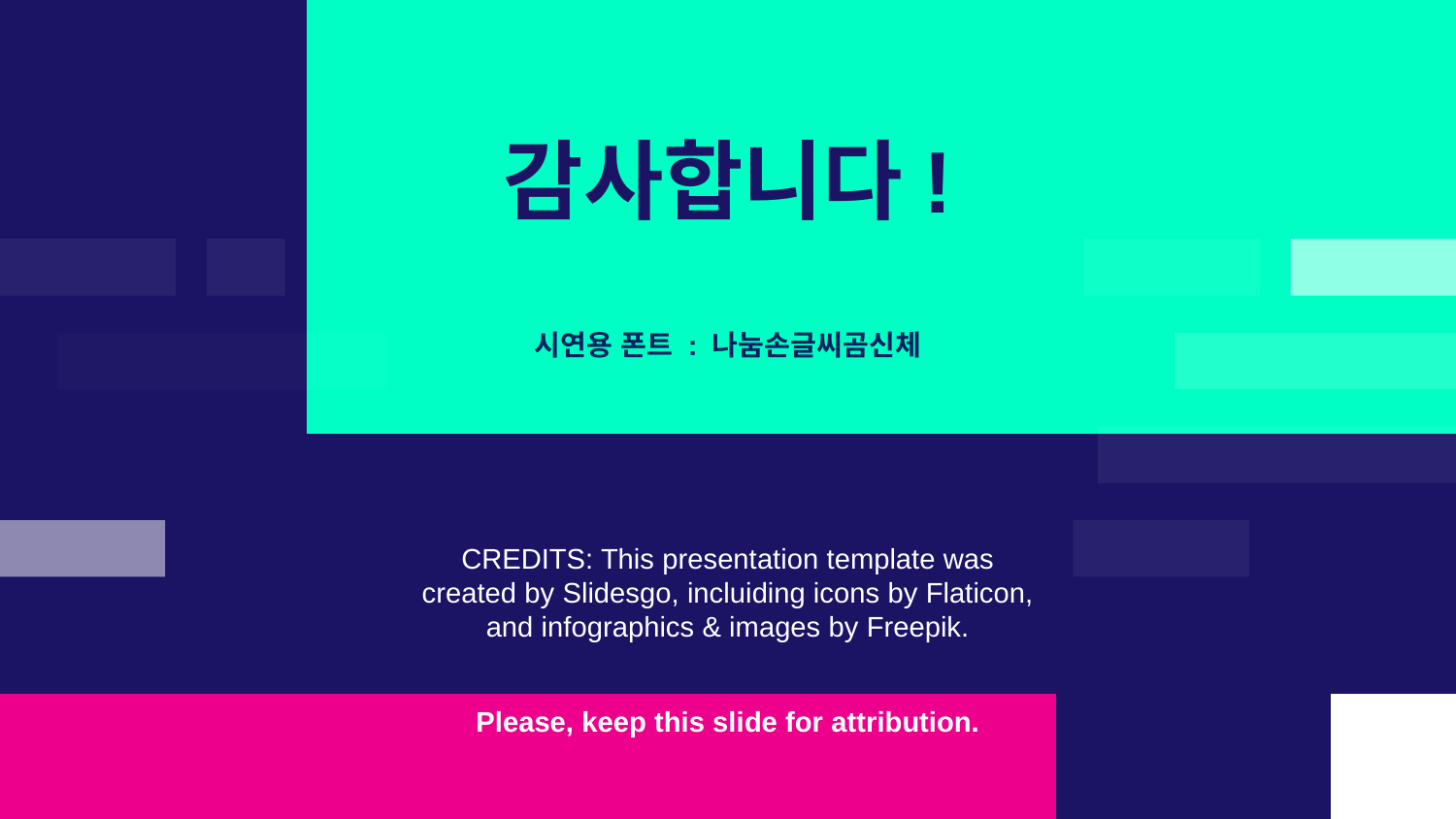

# 감사합니다!

시연용 폰트 : 나눔손글씨곰신체
Please, keep this slide for attribution.